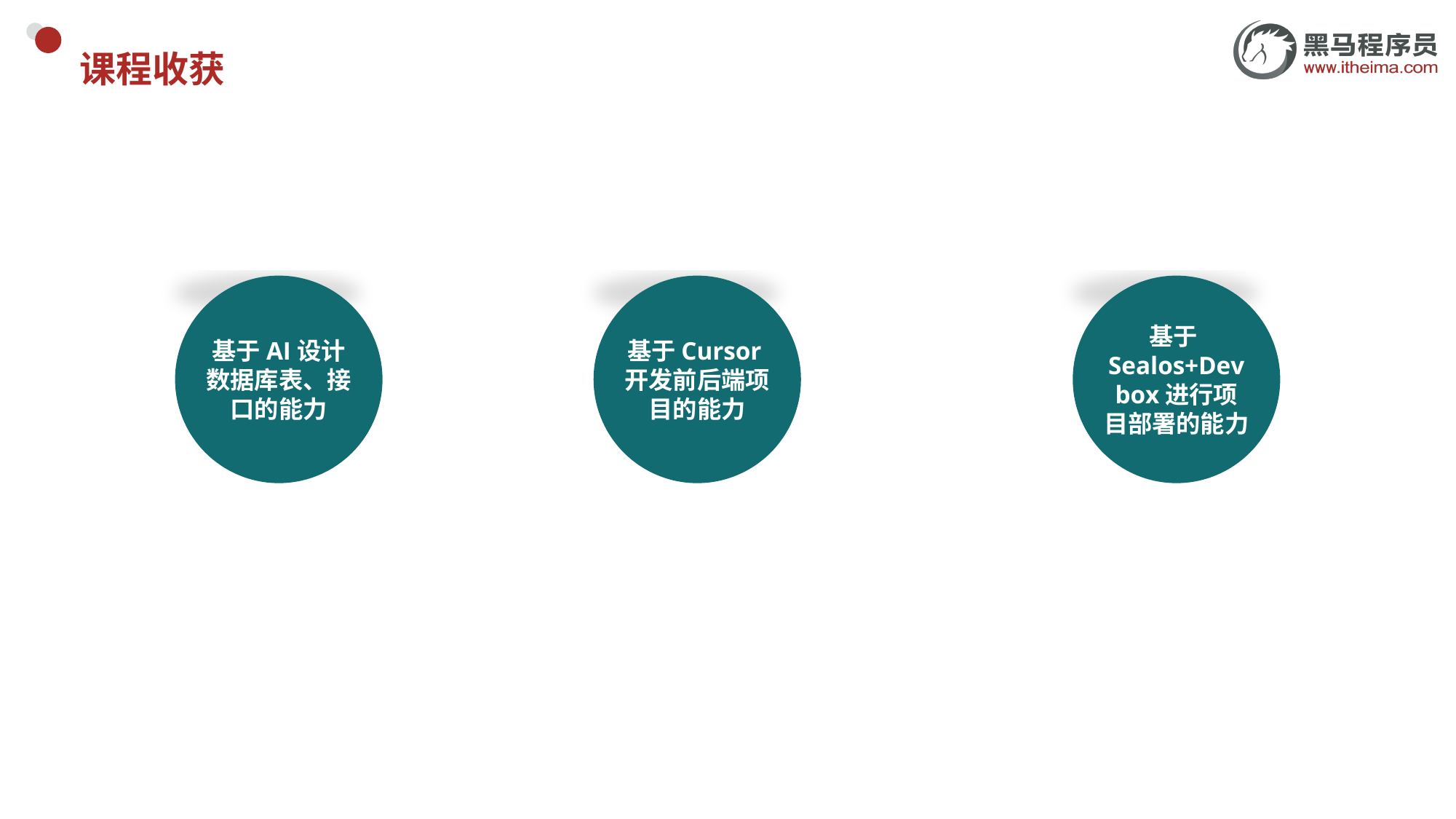

# 课程收获
基于AI设计数据库表、接口的能力
基于Cursor开发前后端项目的能力
基于Sealos+Devbox进行项目部署的能力